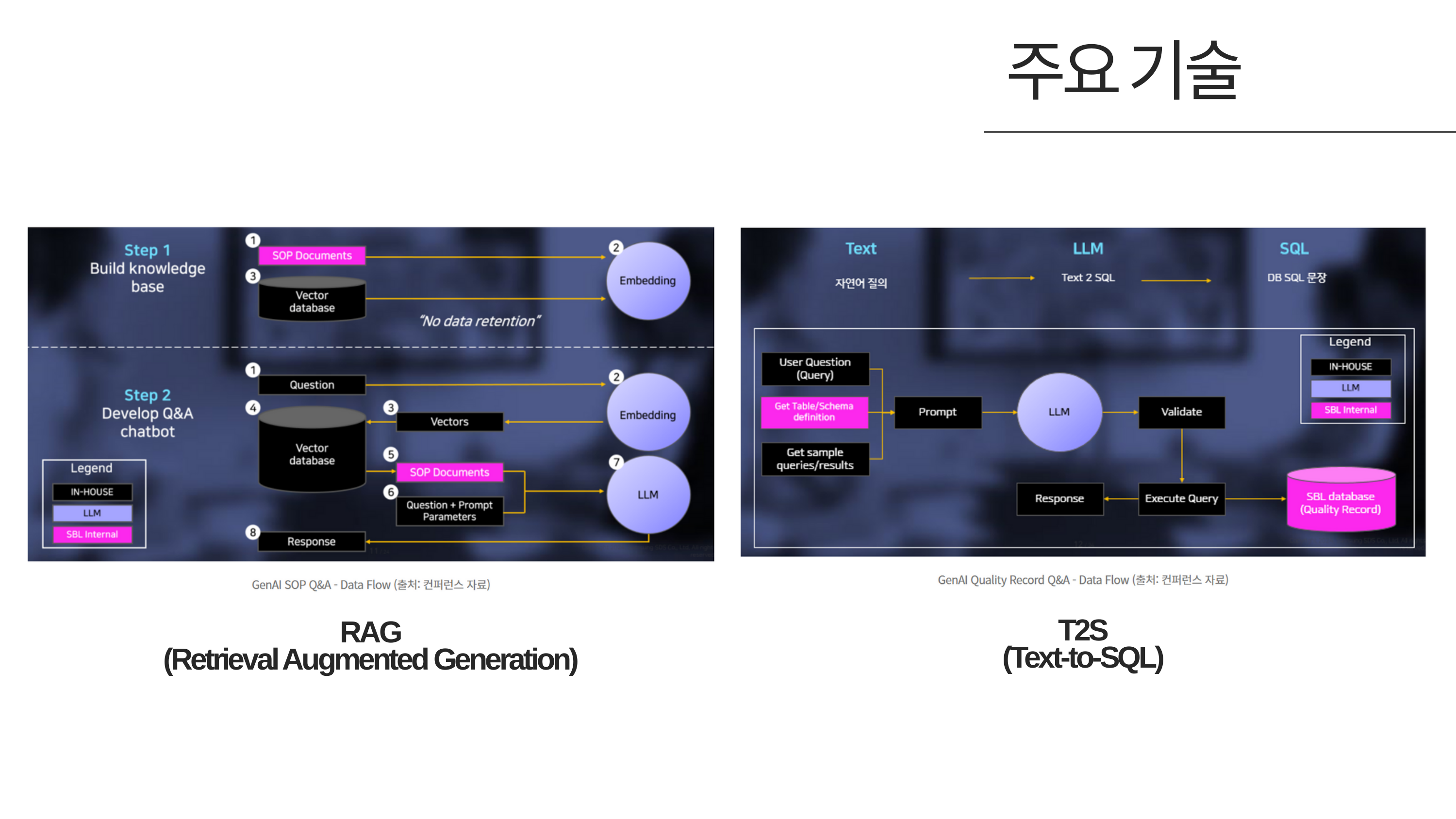

주요 기술

T2S
(Text-to-SQL)

RAG
(Retrieval Augmented Generation)